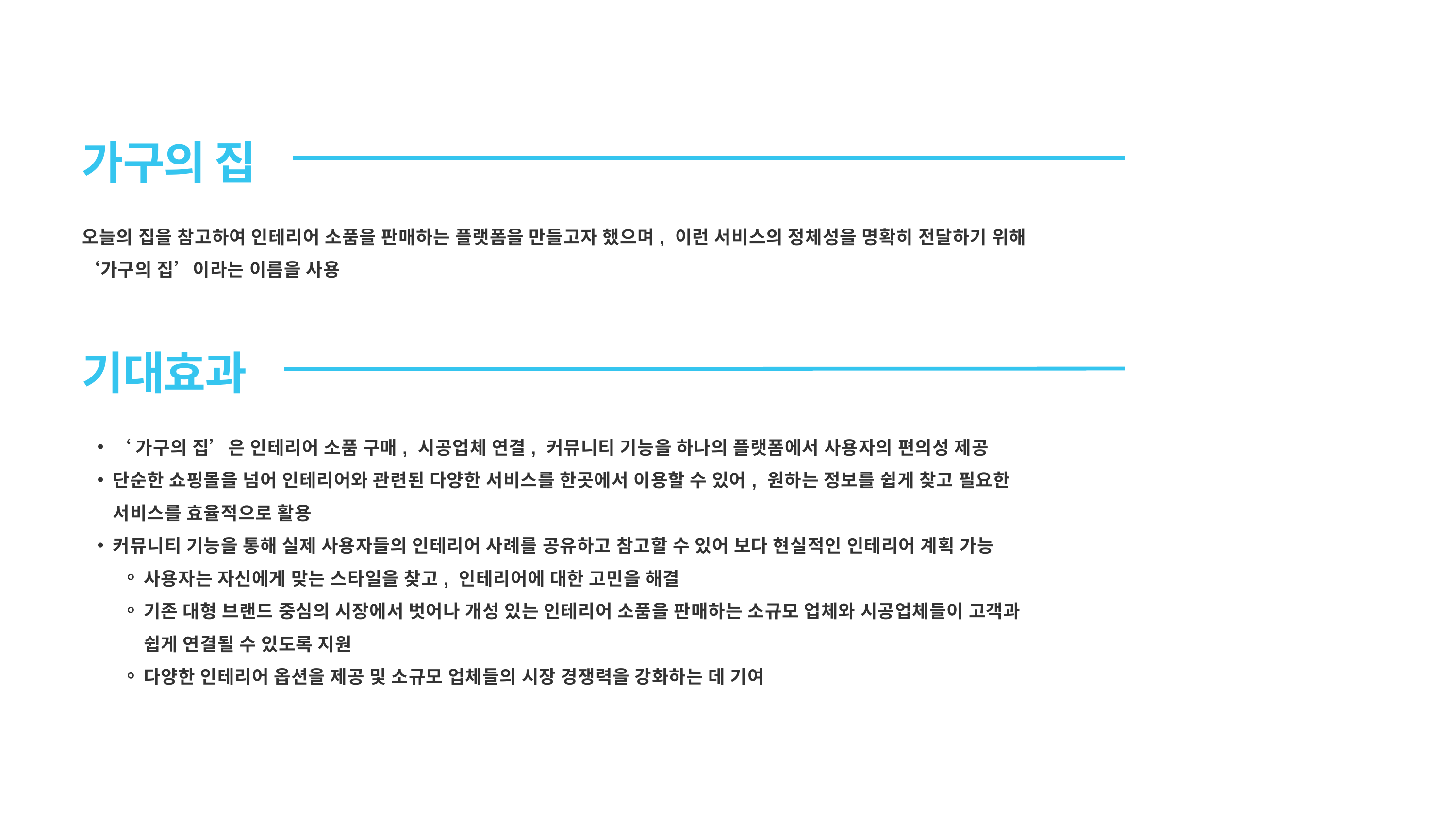

가구의 집

오늘의 집을 참고하여 인테리어 소품을 판매하는 플랫폼을 만들고자 했으며, 이런 서비스의 정체성을 명확히 전달하기 위해 ‘가구의 집’이라는 이름을 사용
기대효과

‘가구의 집’은 인테리어 소품 구매, 시공업체 연결, 커뮤니티 기능을 하나의 플랫폼에서 사용자의 편의성 제공
단순한 쇼핑몰을 넘어 인테리어와 관련된 다양한 서비스를 한곳에서 이용할 수 있어, 원하는 정보를 쉽게 찾고 필요한 서비스를 효율적으로 활용
커뮤니티 기능을 통해 실제 사용자들의 인테리어 사례를 공유하고 참고할 수 있어 보다 현실적인 인테리어 계획 가능
사용자는 자신에게 맞는 스타일을 찾고, 인테리어에 대한 고민을 해결
기존 대형 브랜드 중심의 시장에서 벗어나 개성 있는 인테리어 소품을 판매하는 소규모 업체와 시공업체들이 고객과 쉽게 연결될 수 있도록 지원
다양한 인테리어 옵션을 제공 및 소규모 업체들의 시장 경쟁력을 강화하는 데 기여